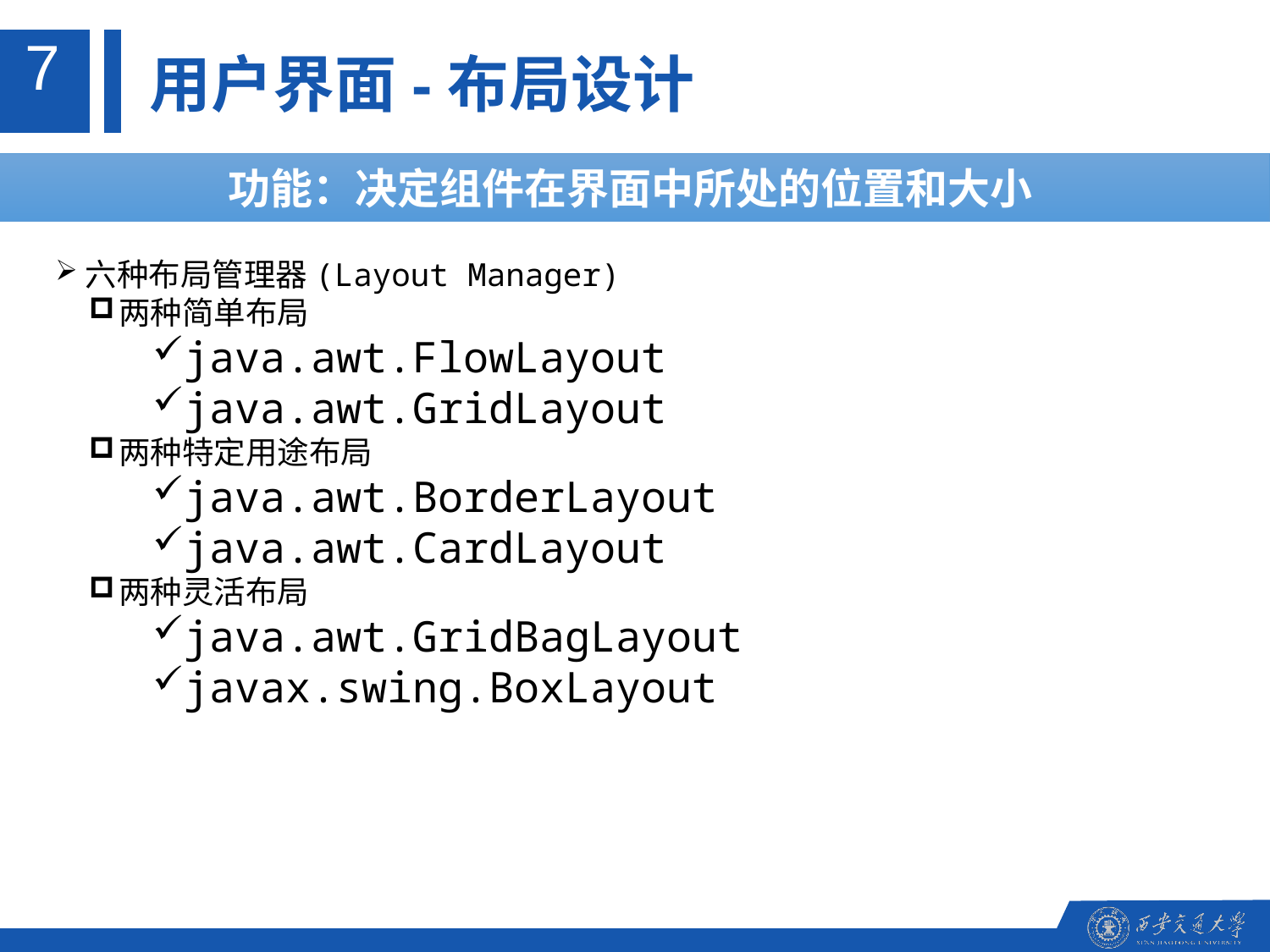

7
用户界面-布局设计
功能：决定组件在界面中所处的位置和大小
六种布局管理器(Layout Manager)
两种简单布局
java.awt.FlowLayout
java.awt.GridLayout
两种特定用途布局
java.awt.BorderLayout
java.awt.CardLayout
两种灵活布局
java.awt.GridBagLayout
javax.swing.BoxLayout